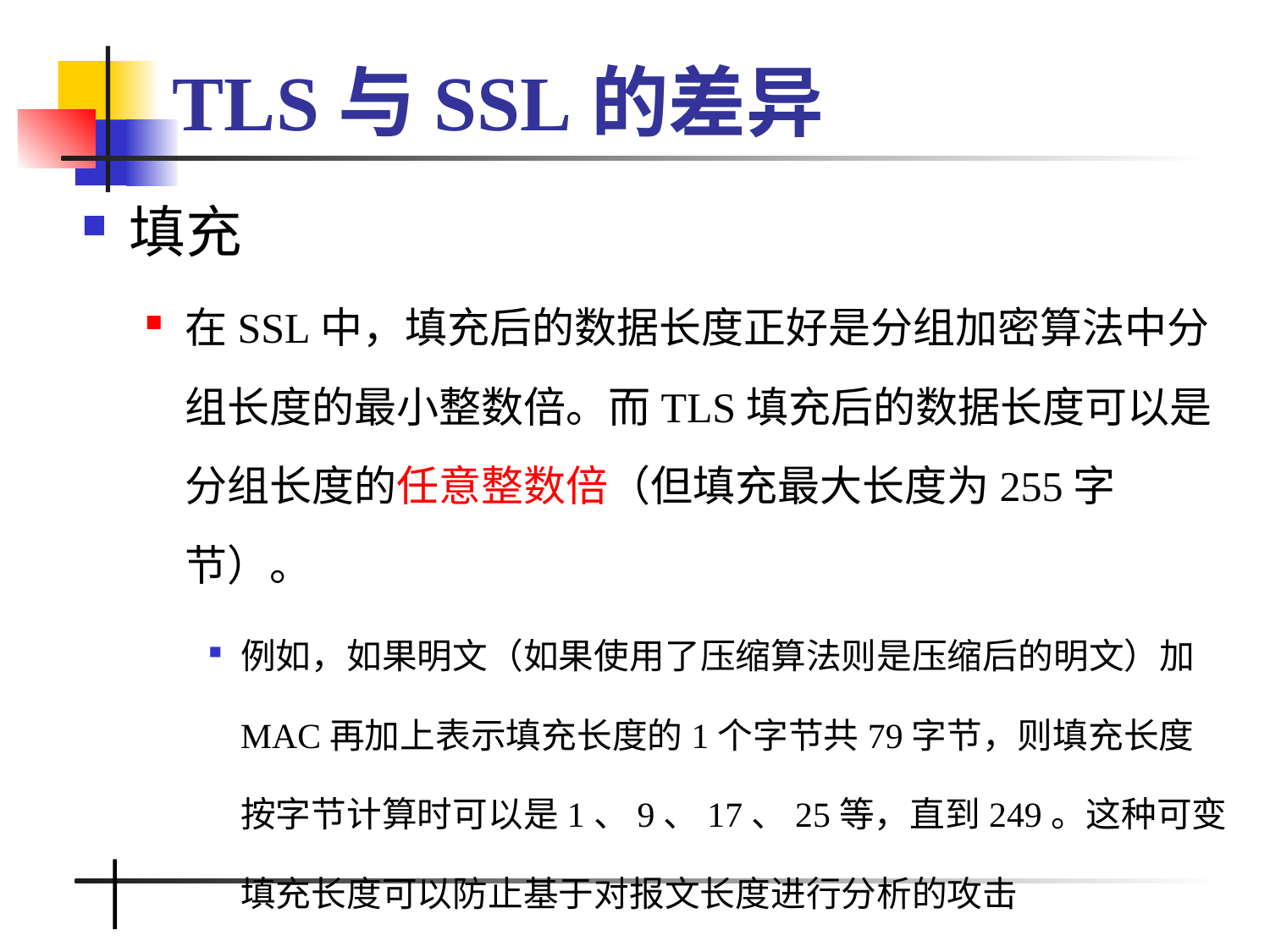

# TLS与SSL的差异
填充
在SSL中，填充后的数据长度正好是分组加密算法中分组长度的最小整数倍。而TLS填充后的数据长度可以是分组长度的任意整数倍（但填充最大长度为255字节）。
例如，如果明文（如果使用了压缩算法则是压缩后的明文）加MAC再加上表示填充长度的1个字节共79字节，则填充长度按字节计算时可以是1、9、17、25等，直到249。这种可变填充长度可以防止基于对报文长度进行分析的攻击